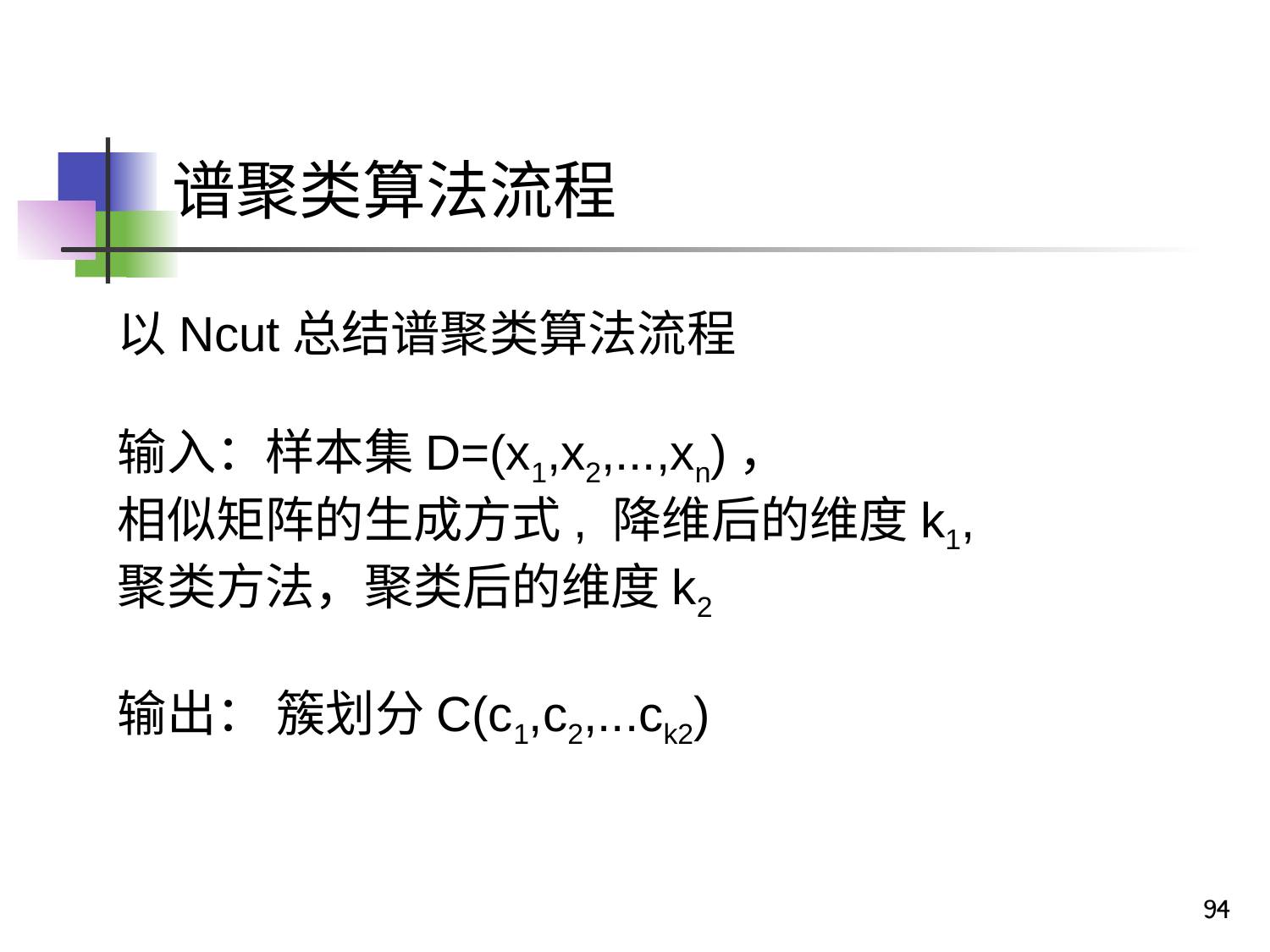

# 谱聚类算法流程

以Ncut总结谱聚类算法流程

输入：样本集D=(x1,x2,...,xn)，
相似矩阵的生成方式, 降维后的维度k1,
聚类方法，聚类后的维度k2

输出： 簇划分C(c1,c2,...ck2)
94